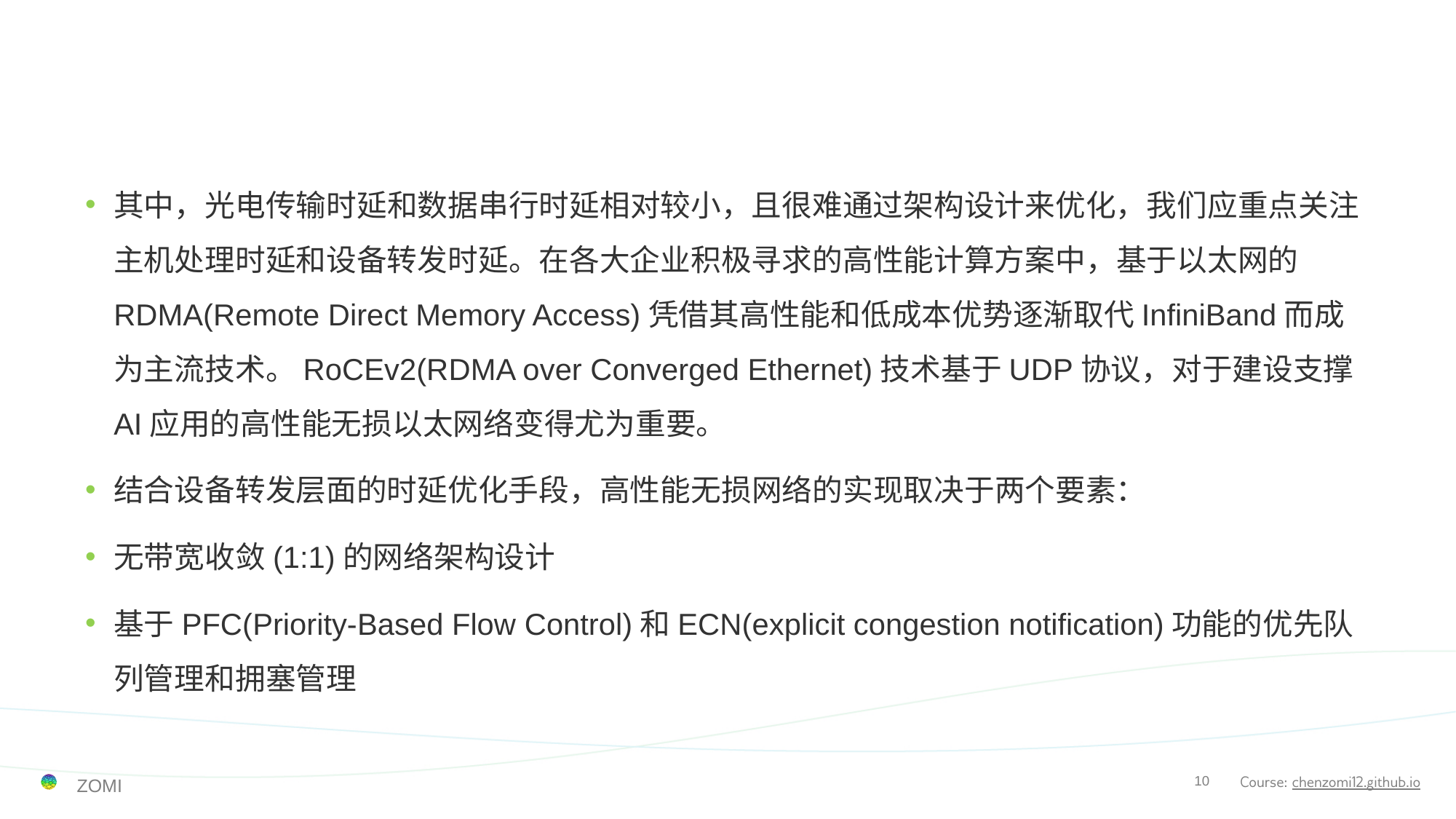

#
其中，光电传输时延和数据串行时延相对较小，且很难通过架构设计来优化，我们应重点关注主机处理时延和设备转发时延。在各大企业积极寻求的高性能计算方案中，基于以太网的RDMA(Remote Direct Memory Access)凭借其高性能和低成本优势逐渐取代InfiniBand而成为主流技术。RoCEv2(RDMA over Converged Ethernet)技术基于UDP协议，对于建设支撑AI应用的高性能无损以太网络变得尤为重要。
结合设备转发层面的时延优化手段，高性能无损网络的实现取决于两个要素：
无带宽收敛(1:1)的网络架构设计
基于PFC(Priority-Based Flow Control)和ECN(explicit congestion notification)功能的优先队列管理和拥塞管理